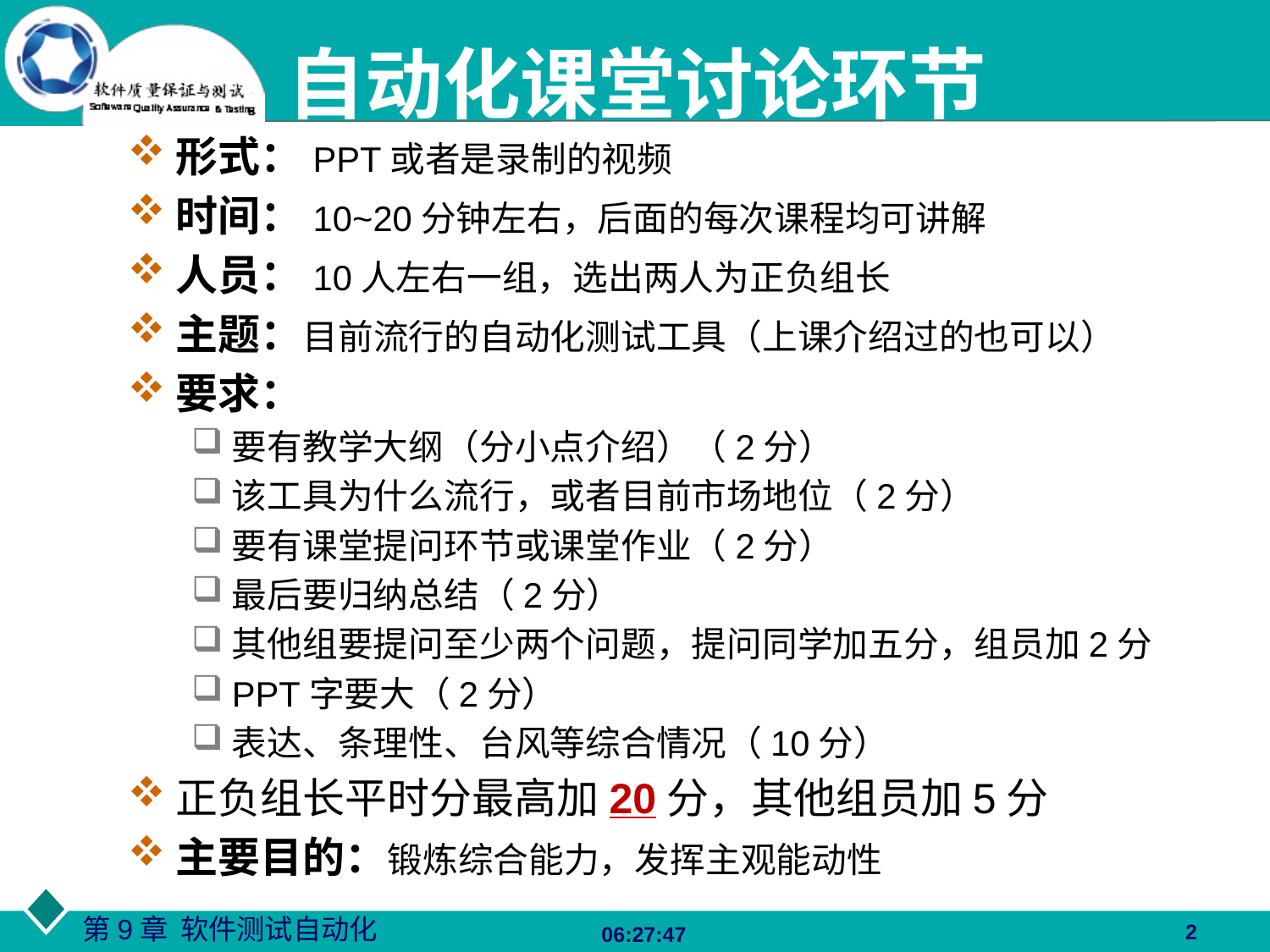

# 自动化课堂讨论环节
形式：PPT或者是录制的视频
时间：10~20分钟左右，后面的每次课程均可讲解
人员：10人左右一组，选出两人为正负组长
主题：目前流行的自动化测试工具（上课介绍过的也可以）
要求：
要有教学大纲（分小点介绍）（2分）
该工具为什么流行，或者目前市场地位（2分）
要有课堂提问环节或课堂作业（2分）
最后要归纳总结（2分）
其他组要提问至少两个问题，提问同学加五分，组员加2分
PPT字要大（2分）
表达、条理性、台风等综合情况（10分）
正负组长平时分最高加20分，其他组员加5分
主要目的：锻炼综合能力，发挥主观能动性
2
06:27:47